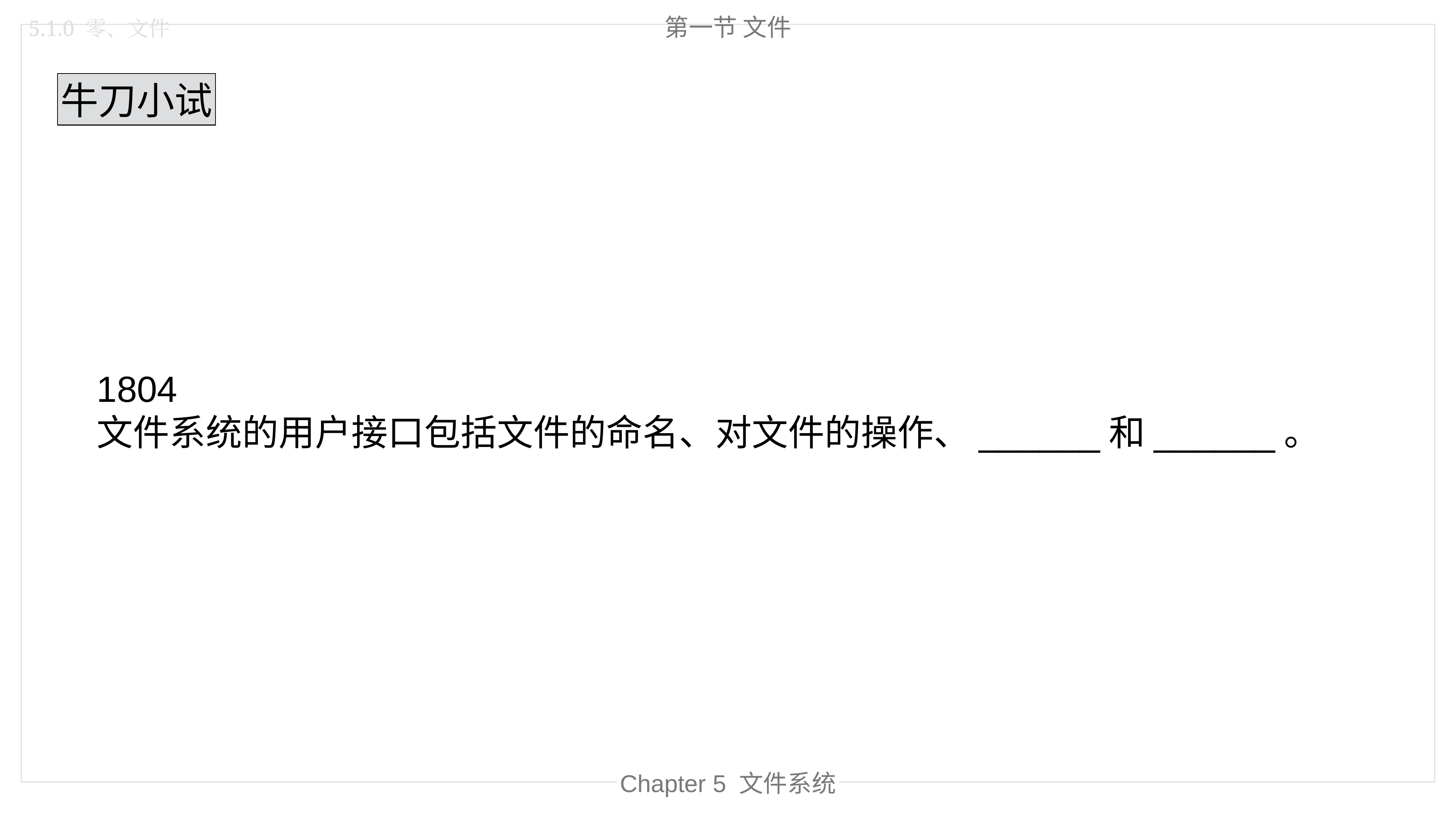

第一节 文件
5.1.0 零、文件

牛刀小试
1804
文件系统的用户接口包括文件的命名、对文件的操作、______和______。
Chapter 4 内存管理
Chapter 5 文件系统